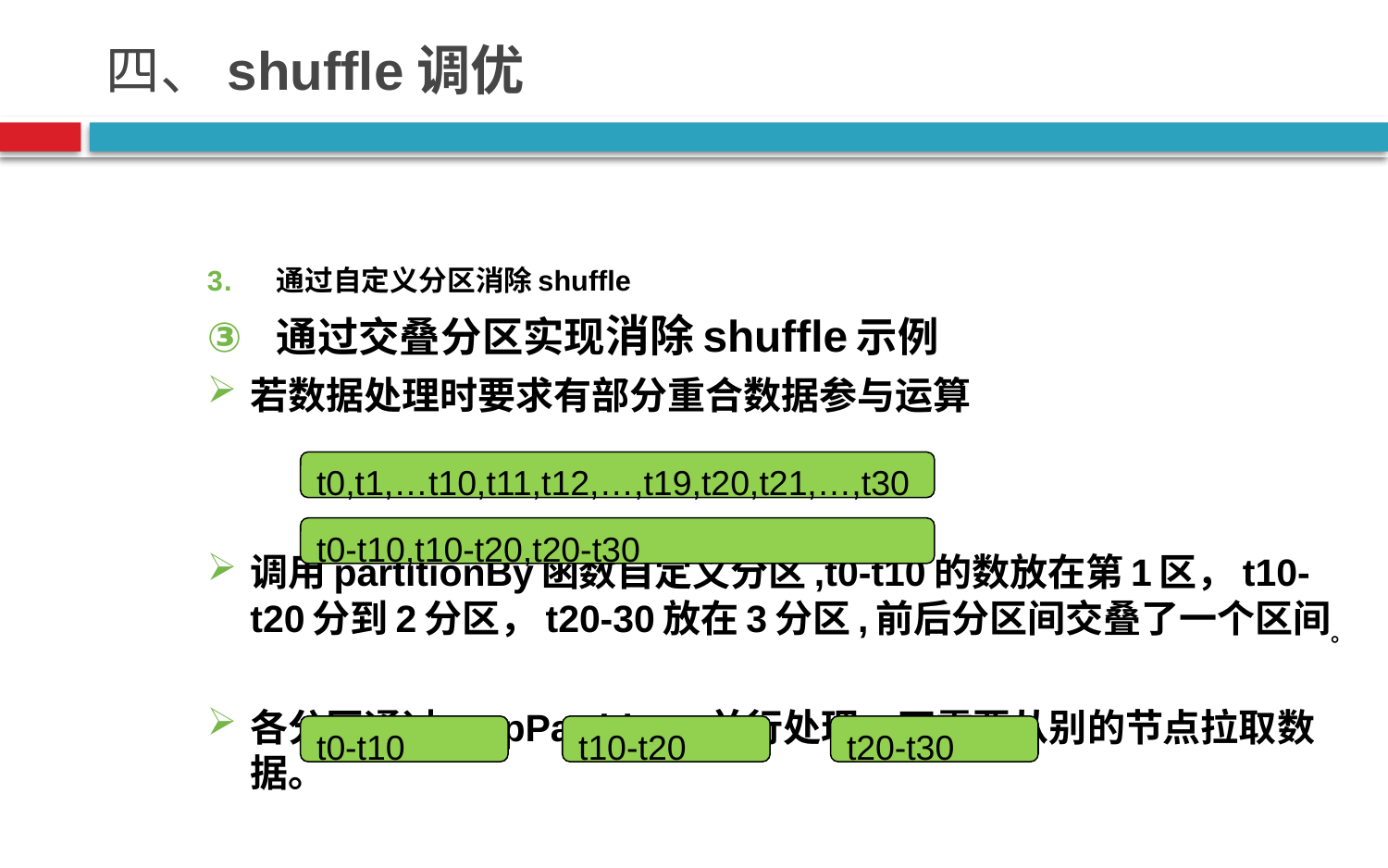

# 四、shuffle调优
通过自定义分区消除shuffle
通过交叠分区实现消除shuffle示例
若数据处理时要求有部分重合数据参与运算

调用partitionBy函数自定义分区,t0-t10的数放在第1区，t10-t20分到2分区，t20-30放在3分区,前后分区间交叠了一个区间。

各分区通过mapPartitions并行处理，不需要从别的节点拉取数据。
t0,t1,…t10,t11,t12,…,t19,t20,t21,…,t30
t0-t10,t10-t20,t20-t30
t0-t10
t10-t20
t20-t30